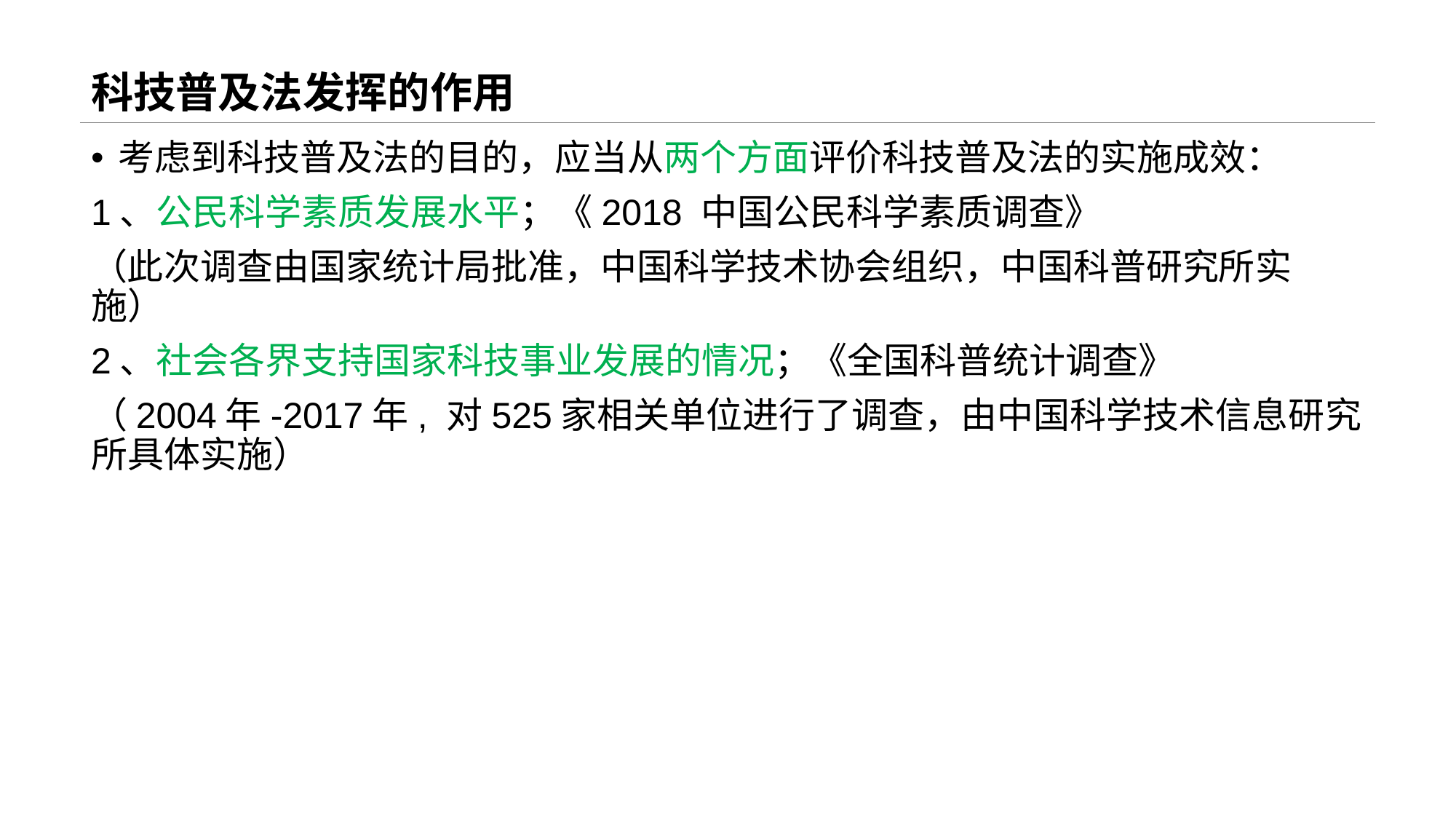

# 科技普及法发挥的作用
考虑到科技普及法的目的，应当从两个方面评价科技普及法的实施成效：
1、公民科学素质发展水平；《2018 中国公民科学素质调查》
（此次调查由国家统计局批准，中国科学技术协会组织，中国科普研究所实施）
2、社会各界支持国家科技事业发展的情况；《全国科普统计调查》
（2004年-2017年, 对525家相关单位进行了调查，由中国科学技术信息研究所具体实施）